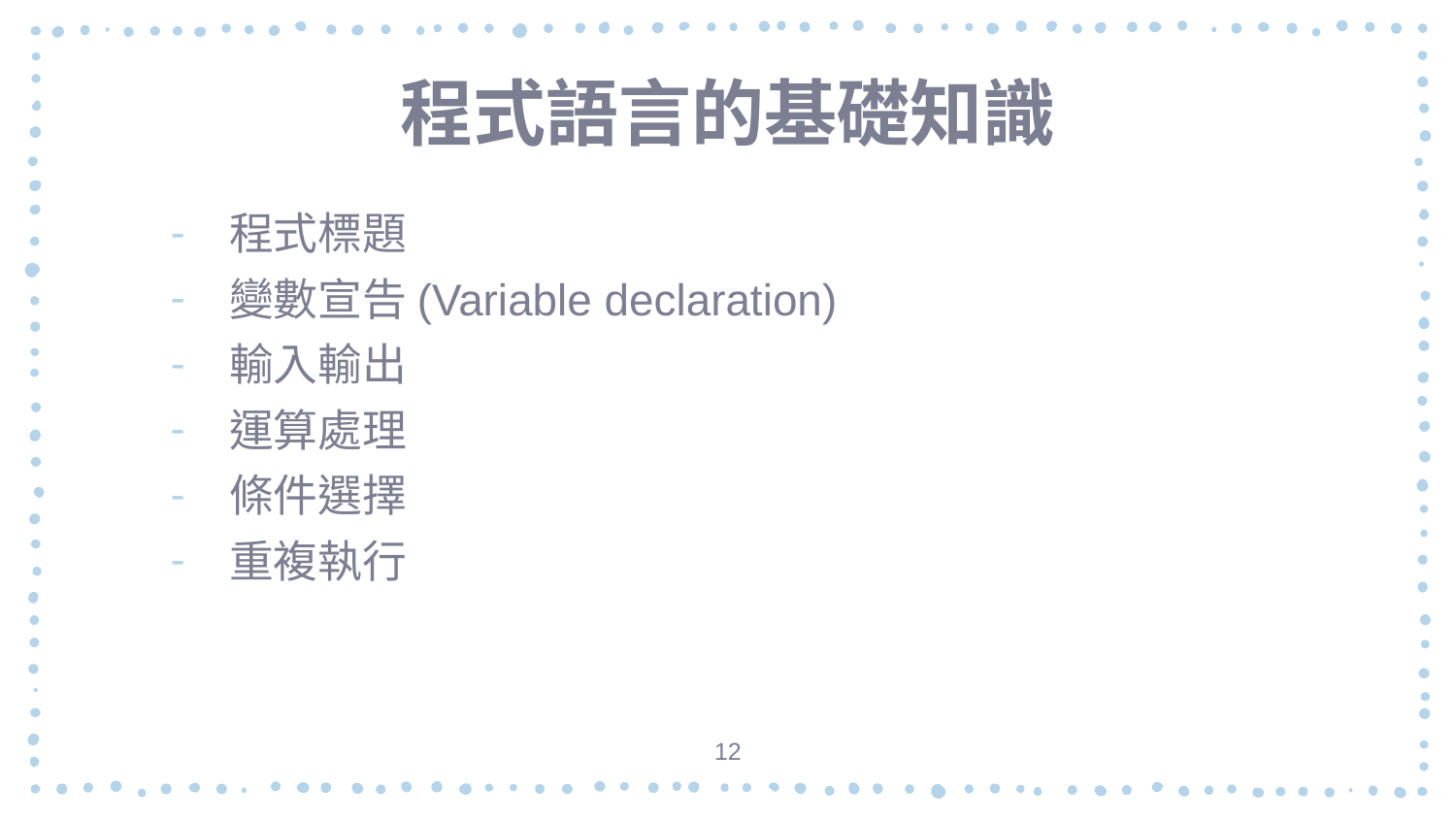

# 程式語言的基礎知識
程式標題
變數宣告(Variable declaration)
輸入輸出
運算處理
條件選擇
重複執行

12